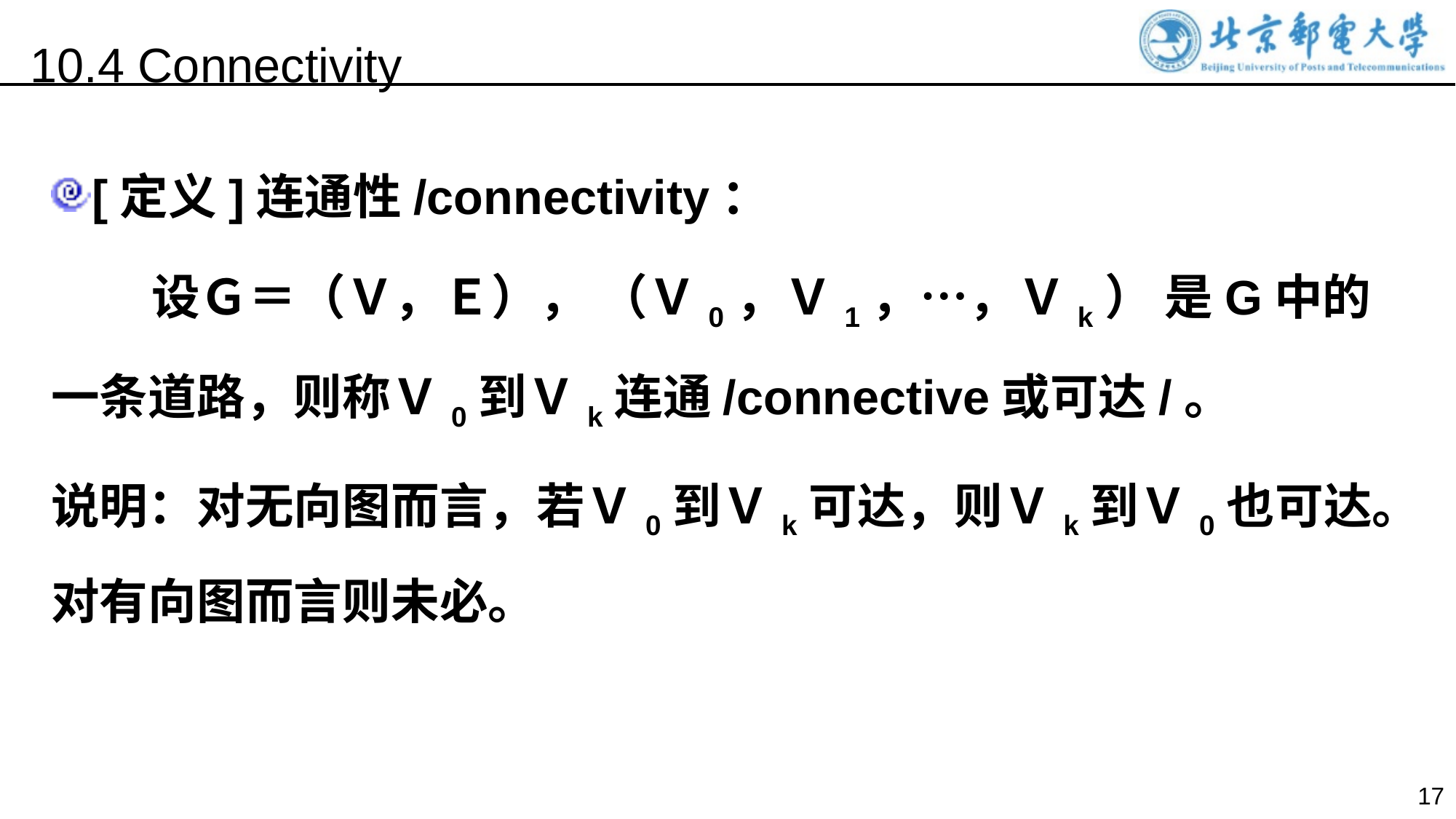

10.4 Connectivity

[定义]连通性/connectivity：
        设Ｇ＝（Ｖ，Ｅ）， （Ｖ0，Ｖ1，…，Ｖk） 是G中的一条道路，则称Ｖ0到Ｖk连通/connective或可达/。
说明：对无向图而言，若Ｖ0到Ｖk可达，则Ｖk到Ｖ0也可达。对有向图而言则未必。